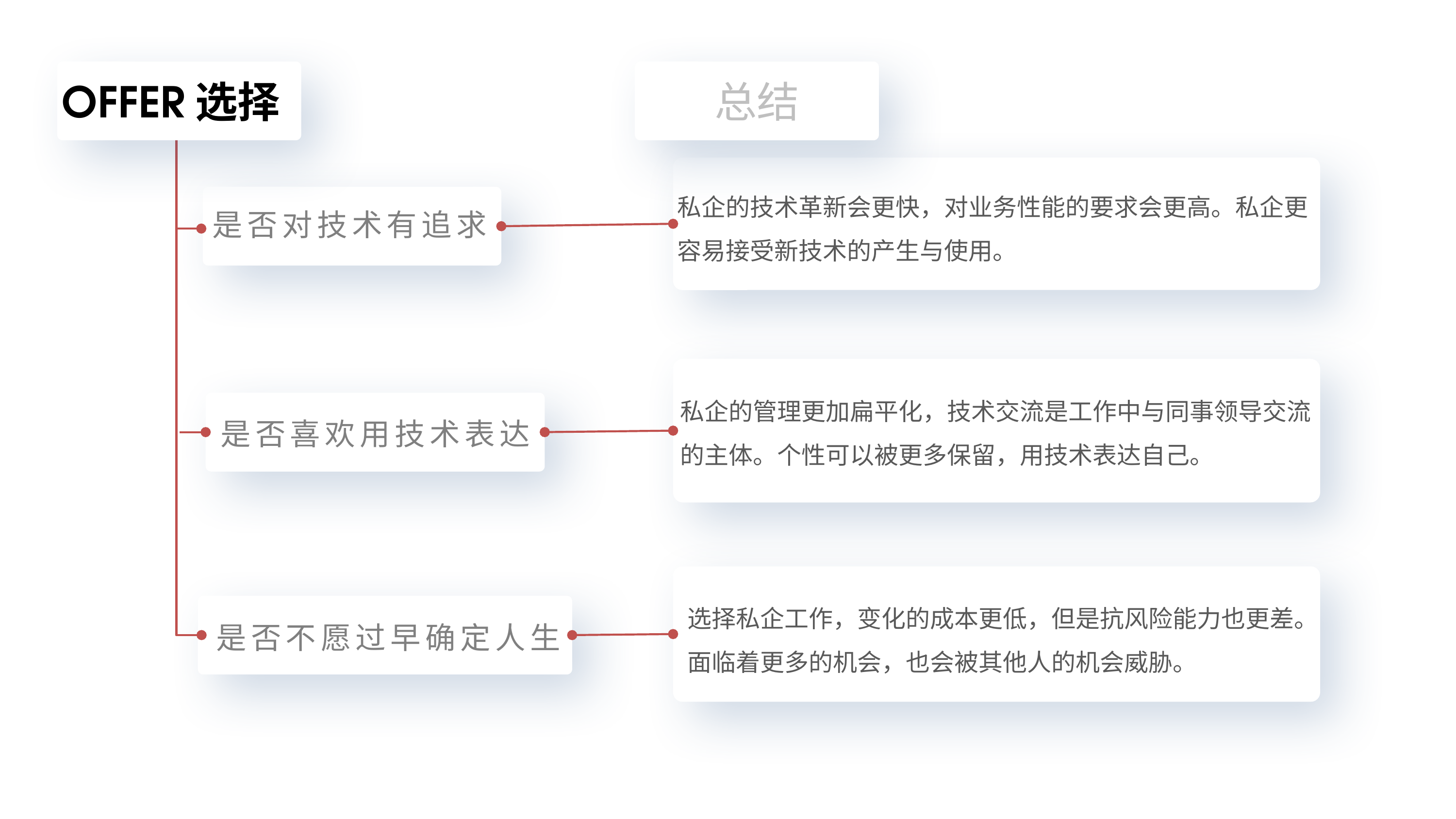

自我介绍

总结

OFFER选择

秋招准备

秋招心态

私企的技术革新会更快，对业务性能的要求会更高。私企更容易接受新技术的产生与使用。

是否对技术有追求

私企的管理更加扁平化，技术交流是工作中与同事领导交流的主体。个性可以被更多保留，用技术表达自己。

是否喜欢用技术表达

选择私企工作，变化的成本更低，但是抗风险能力也更差。面临着更多的机会，也会被其他人的机会威胁。

是否不愿过早确定人生